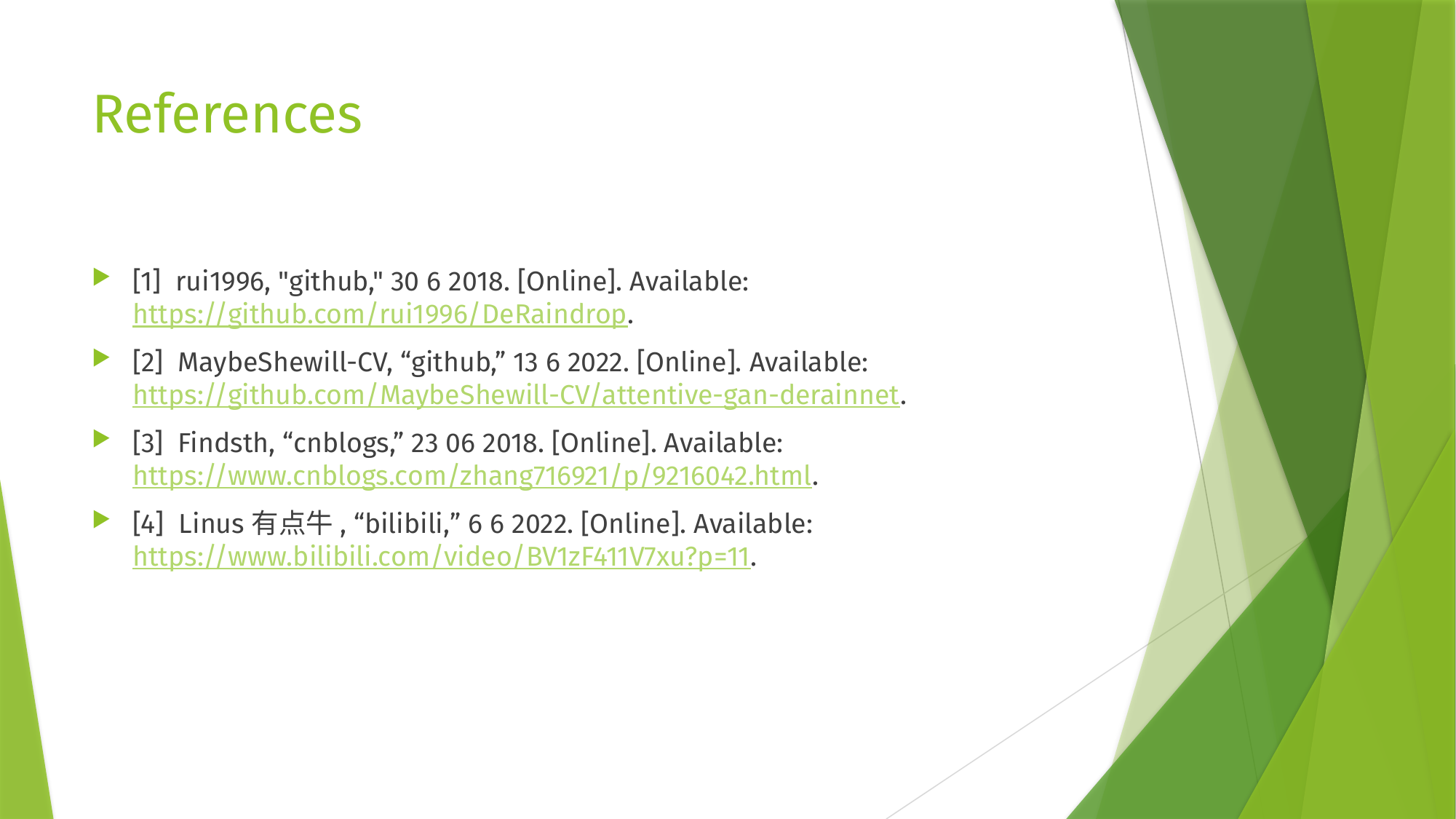

# References
[1]  rui1996, "github," 30 6 2018. [Online]. Available: https://github.com/rui1996/DeRaindrop.
[2]  MaybeShewill-CV, “github,” 13 6 2022. [Online]. Available: https://github.com/MaybeShewill-CV/attentive-gan-derainnet.
[3]  Findsth, “cnblogs,” 23 06 2018. [Online]. Available: https://www.cnblogs.com/zhang716921/p/9216042.html.
[4]  Linus有点牛, “bilibili,” 6 6 2022. [Online]. Available: https://www.bilibili.com/video/BV1zF411V7xu?p=11.